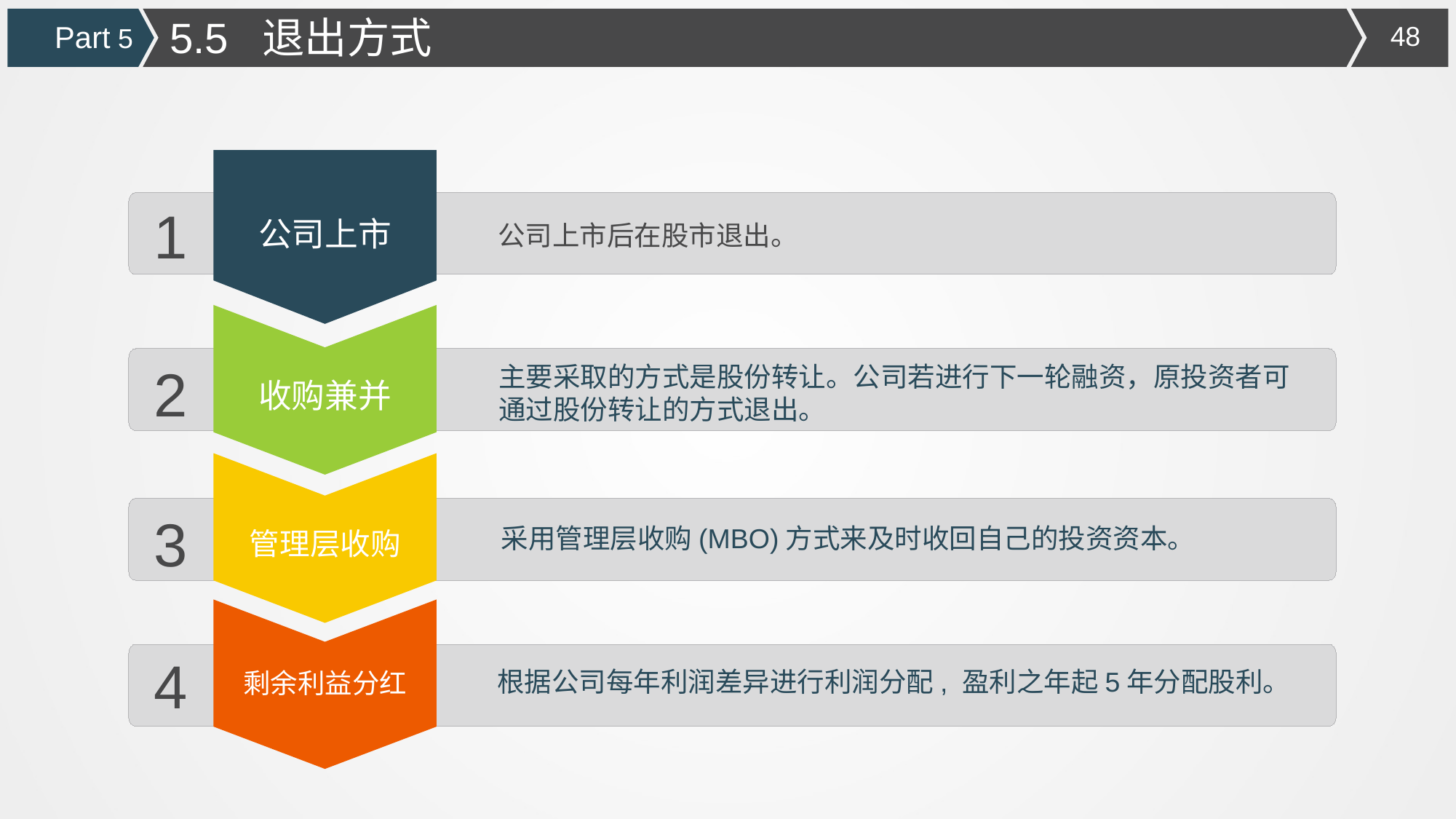

5.5  退出方式
Part 5

1
公司上市
公司上市后在股市退出。

2
主要采取的方式是股份转让。公司若进行下一轮融资，原投资者可通过股份转让的方式退出。
收购兼并

3
采用管理层收购(MBO)方式来及时收回自己的投资资本。
管理层收购

4

根据公司每年利润差异进行利润分配, 盈利之年起5年分配股利。
剩余利益分红